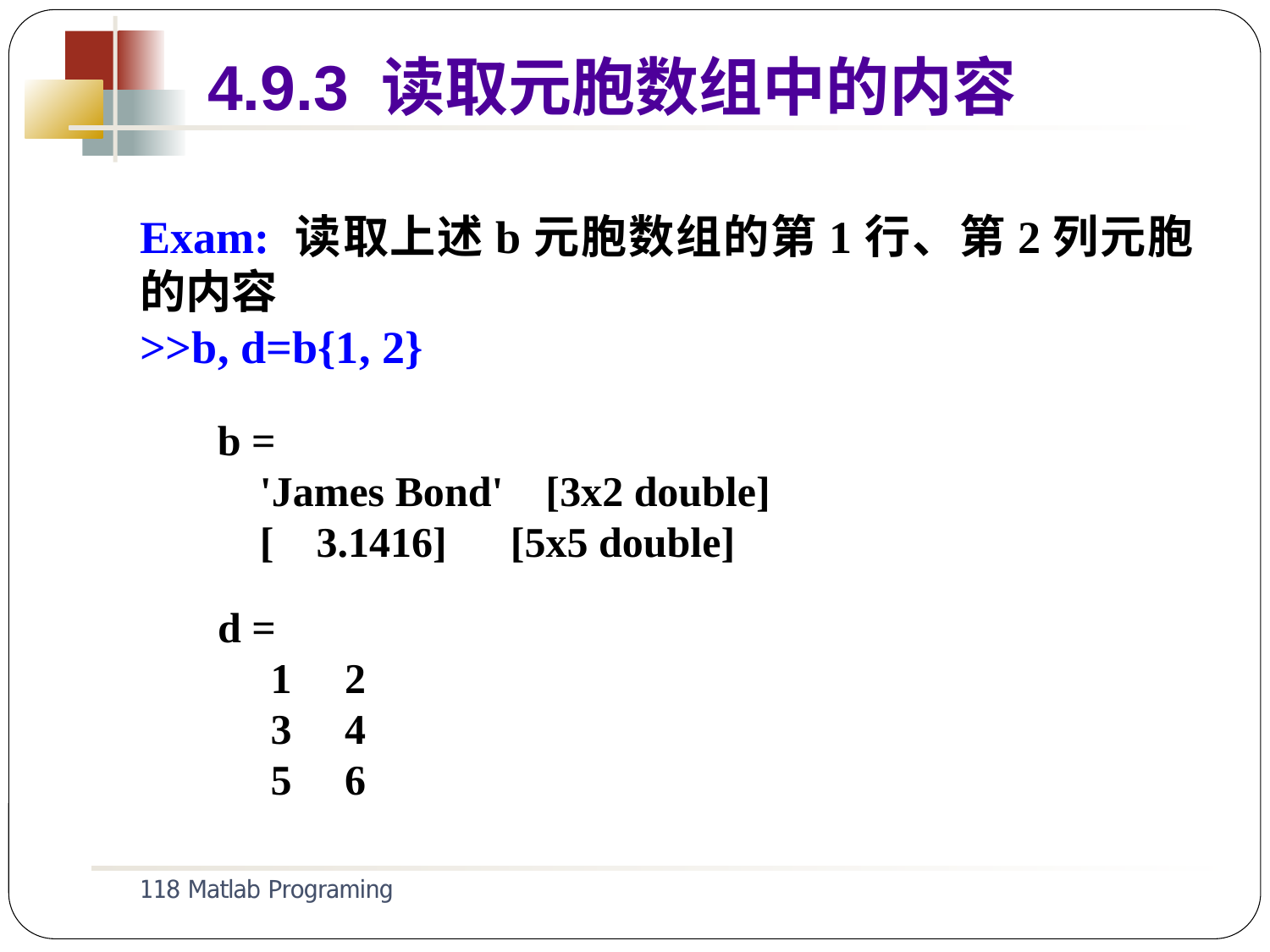

Exam: 读取上述b元胞数组的第1行、第2列元胞的内容
>>b, d=b{1, 2}
4.9.3 读取元胞数组中的内容
b =
    'James Bond'    [3x2 double]
    [    3.1416]      [5x5 double]
d =
     1     2
     3     4
     5     6
118 Matlab Programing